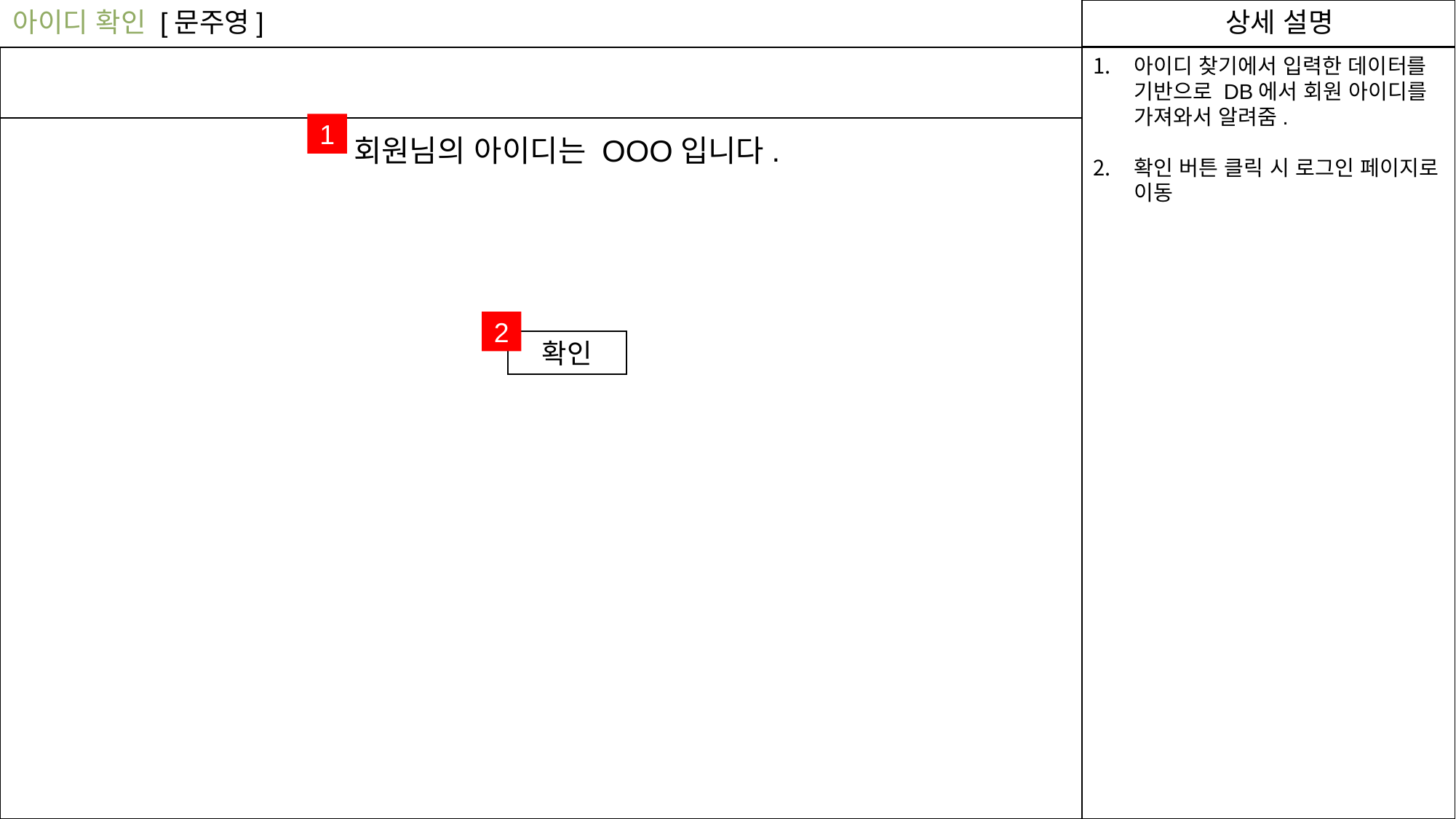

아이디 확인 [문주영]

상세 설명

아이디 찾기에서 입력한 데이터를 기반으로 DB에서 회원 아이디를 가져와서 알려줌.

확인 버튼 클릭 시 로그인 페이지로 이동

1

회원님의 아이디는 OOO입니다.
2
확인